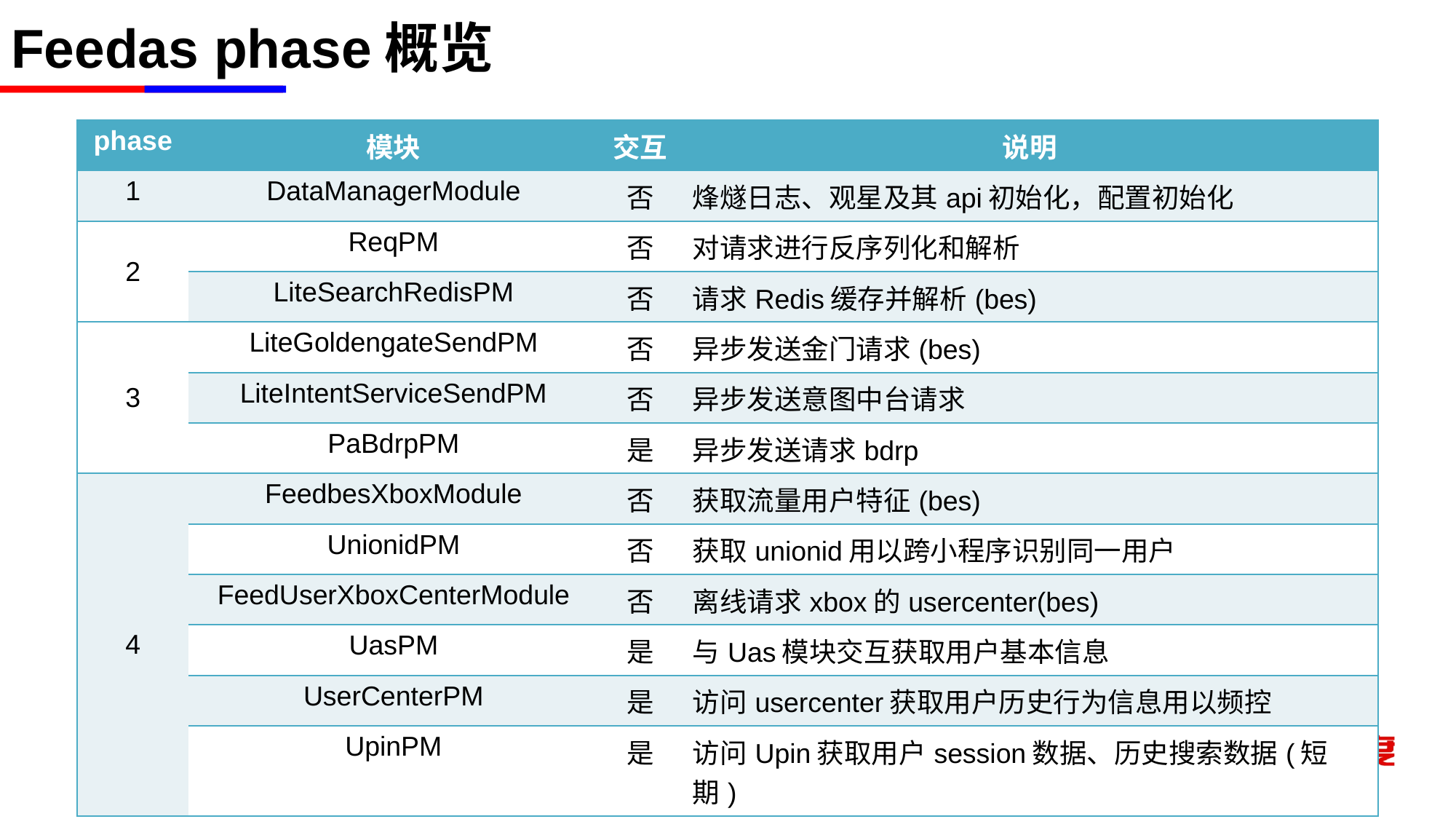

# Feedas phase概览
| phase | 模块 | 交互 | 说明 |
| --- | --- | --- | --- |
| 1 | DataManagerModule | 否 | 烽燧日志、观星及其api初始化，配置初始化 |
| 2 | ReqPM | 否 | 对请求进行反序列化和解析 |
|  | LiteSearchRedisPM | 否 | 请求Redis缓存并解析(bes) |
| 3 | LiteGoldengateSendPM | 否 | 异步发送金门请求(bes) |
|  | LiteIntentServiceSendPM | 否 | 异步发送意图中台请求 |
|  | PaBdrpPM | 是 | 异步发送请求bdrp |
| 4 | FeedbesXboxModule | 否 | 获取流量用户特征(bes) |
|  | UnionidPM | 否 | 获取unionid用以跨小程序识别同一用户 |
|  | FeedUserXboxCenterModule | 否 | 离线请求xbox的usercenter(bes) |
|  | UasPM | 是 | 与Uas模块交互获取用户基本信息 |
|  | UserCenterPM | 是 | 访问usercenter获取用户历史行为信息用以频控 |
|  | UpinPM | 是 | 访问Upin获取用户session数据、历史搜索数据(短期) |